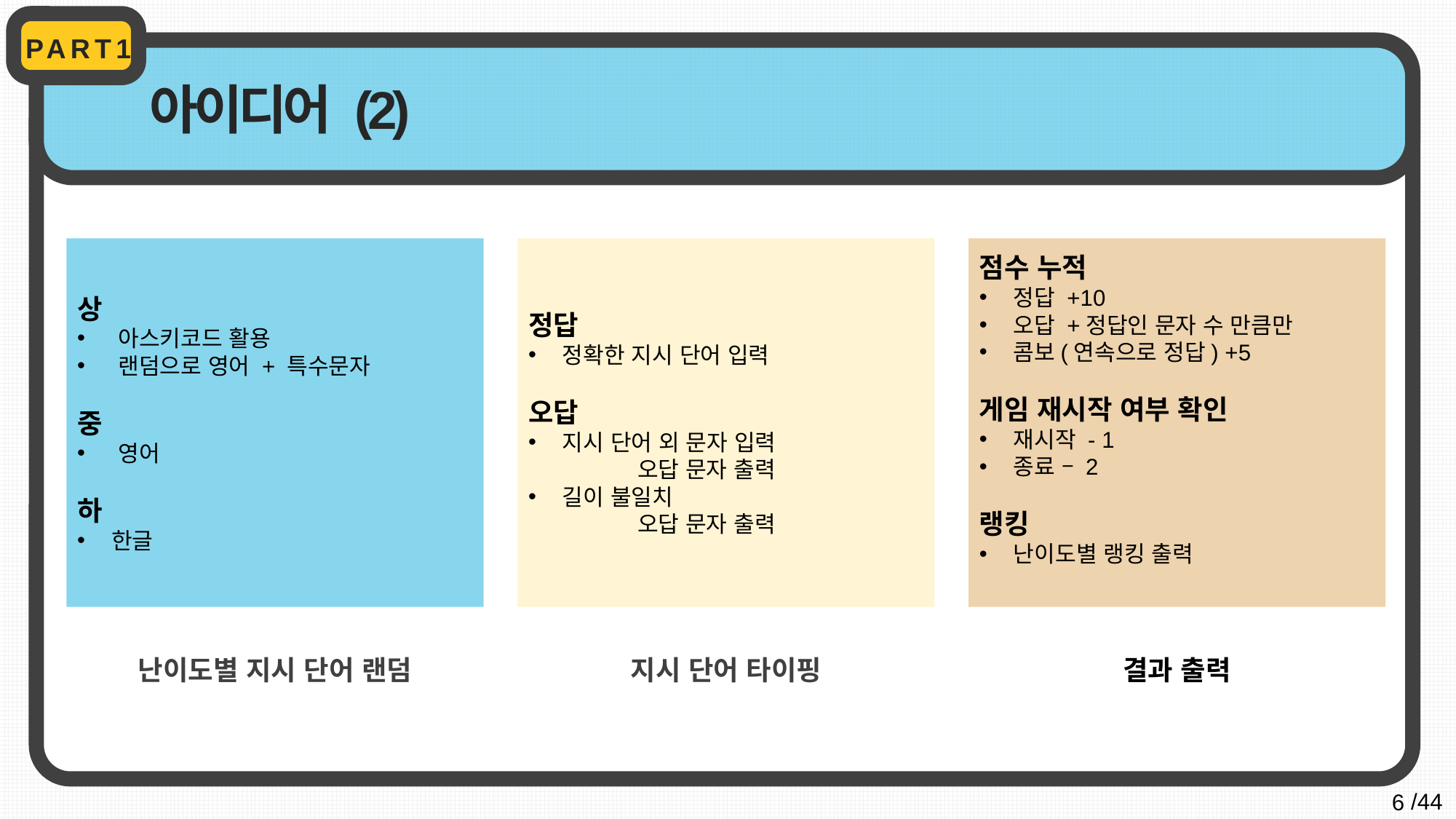

PART1

아이디어 (2)
상
아스키코드 활용
랜덤으로 영어 + 특수문자

중
영어

하
한글
정답
정확한 지시 단어 입력

오답
지시 단어 외 문자 입력
	오답 문자 출력
길이 불일치
	오답 문자 출력
점수 누적
정답 +10
오답 +정답인 문자 수 만큼만
콤보(연속으로 정답) +5

게임 재시작 여부 확인
재시작 - 1
종료 – 2

랭킹
난이도별 랭킹 출력

난이도별 지시 단어 랜덤
지시 단어 타이핑
결과 출력
6